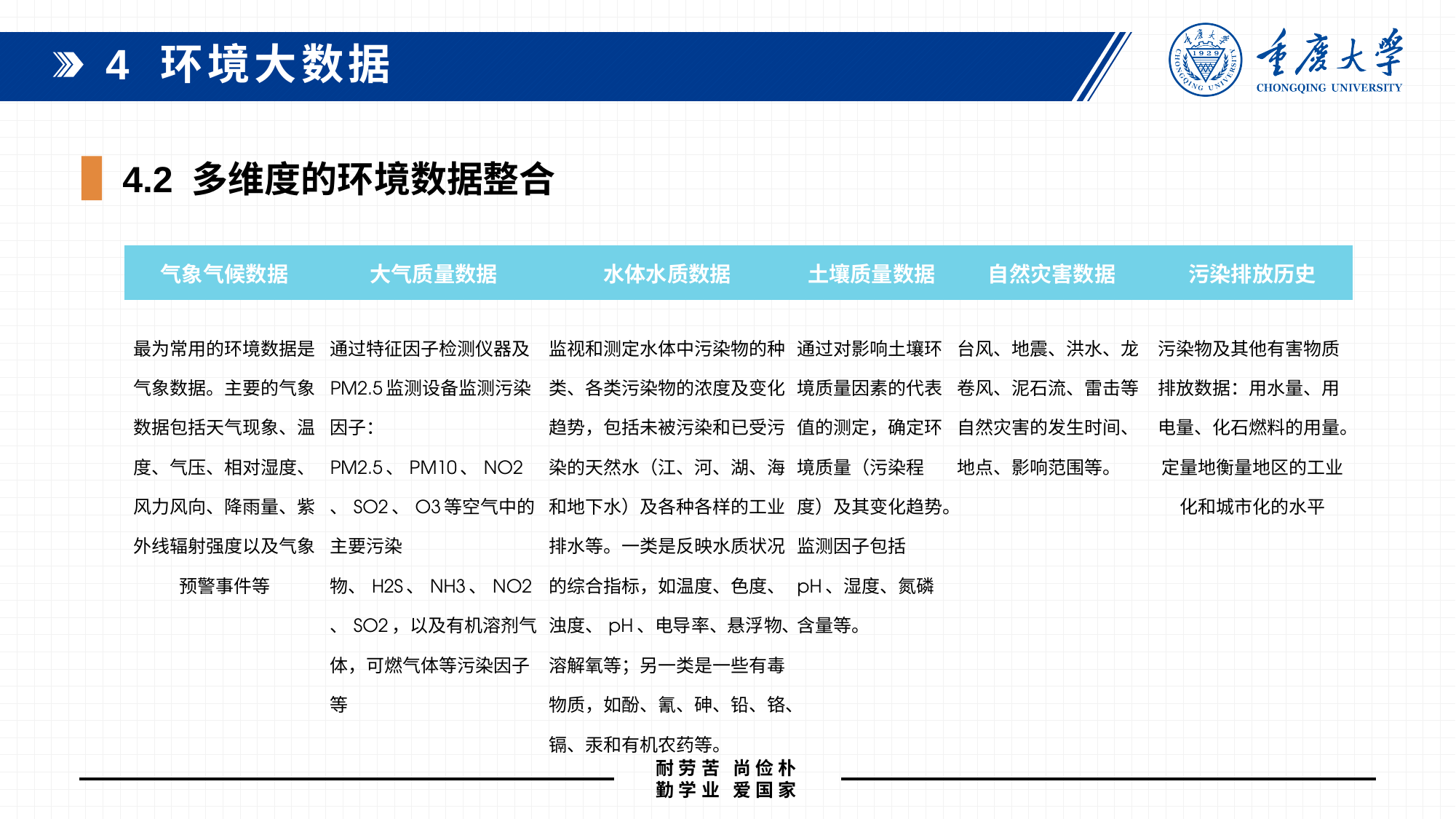

4 环境大数据

 4.2 多维度的环境数据整合
| 气象气候数据 | 大气质量数据 | 水体水质数据 | 土壤质量数据 | 自然灾害数据 | 污染排放历史 |
| --- | --- | --- | --- | --- | --- |
| 最为常用的环境数据是气象数据。主要的气象数据包括天气现象、温度、气压、相对湿度、风力风向、降雨量、紫外线辐射强度以及气象预警事件等 | 通过特征因子检测仪器及PM2.5监测设备监测污染因子：PM2.5、PM10、NO2、SO2、O3等空气中的主要污染物、H2S、NH3、NO2、SO2，以及有机溶剂气体，可燃气体等污染因子等 | 监视和测定水体中污染物的种类、各类污染物的浓度及变化趋势，包括未被污染和已受污染的天然水（江、河、湖、海和地下水）及各种各样的工业排水等。一类是反映水质状况的综合指标，如温度、色度、浊度、pH、电导率、悬浮物、溶解氧等；另一类是一些有毒物质，如酚、氰、砷、铅、铬、镉、汞和有机农药等。 | 通过对影响土壤环境质量因素的代表值的测定，确定环境质量（污染程度）及其变化趋势。监测因子包括pH、湿度、氮磷含量等。 | 台风、地震、洪水、龙卷风、泥石流、雷击等自然灾害的发生时间、地点、影响范围等。 | 污染物及其他有害物质排放数据：用水量、用电量、化石燃料的用量。 定量地衡量地区的工业化和城市化的水平 |